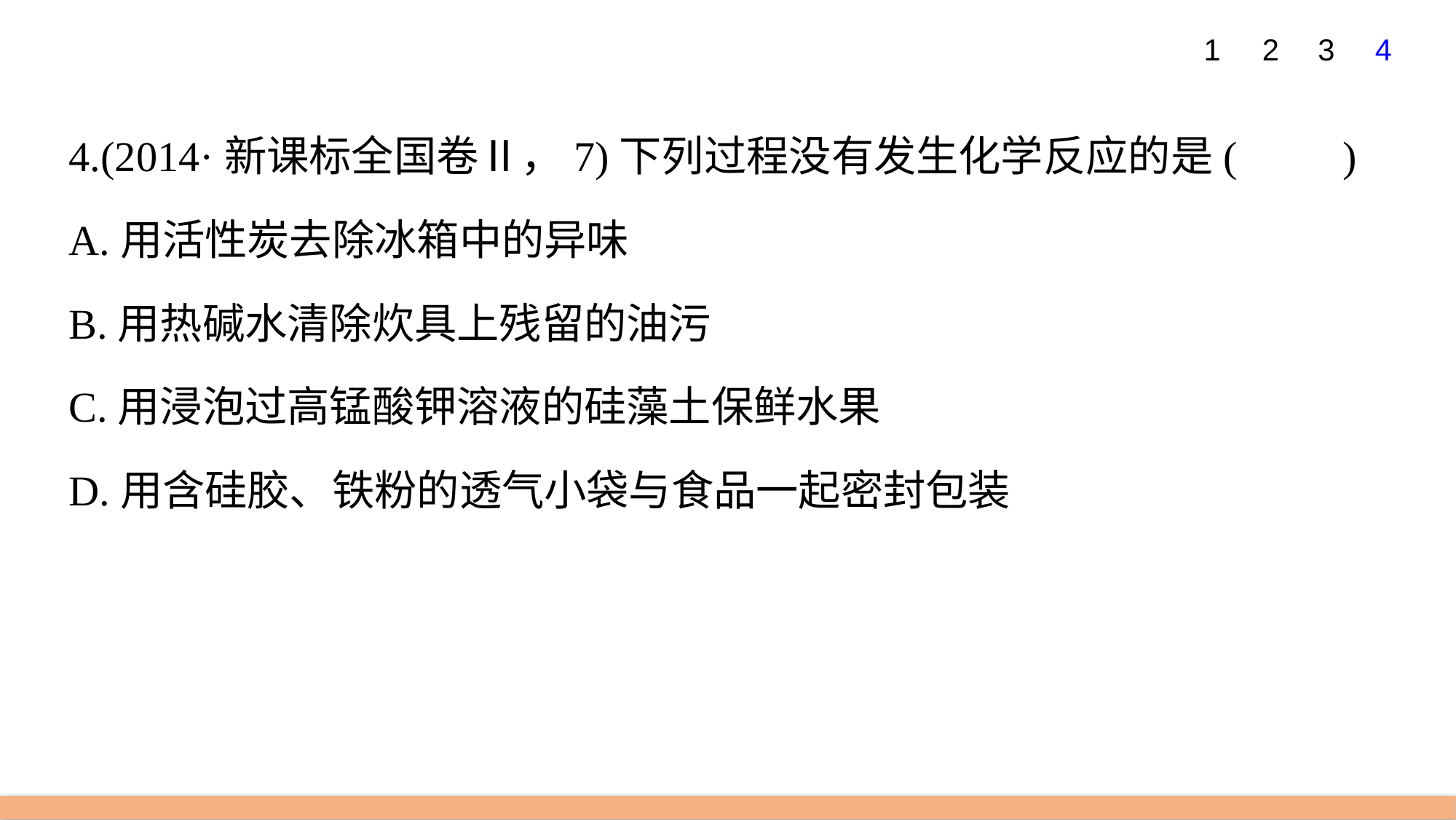

1
2
3
4
4.(2014·新课标全国卷Ⅱ，7)下列过程没有发生化学反应的是(　　)
A.用活性炭去除冰箱中的异味
B.用热碱水清除炊具上残留的油污
C.用浸泡过高锰酸钾溶液的硅藻土保鲜水果
D.用含硅胶、铁粉的透气小袋与食品一起密封包装